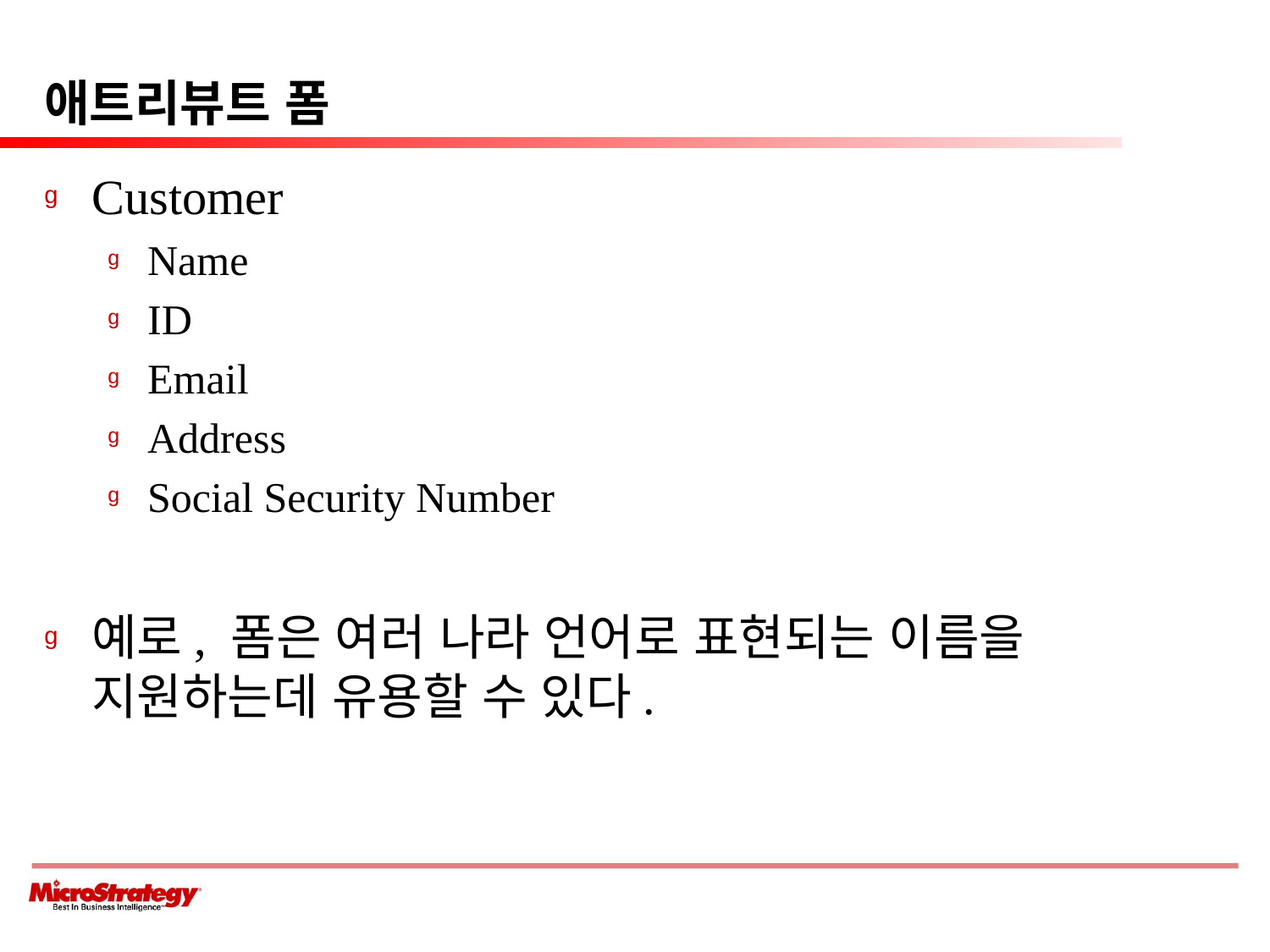

# 애트리뷰트 폼
Customer
Name
ID
Email
Address
Social Security Number

예로, 폼은 여러 나라 언어로 표현되는 이름을 지원하는데 유용할 수 있다.